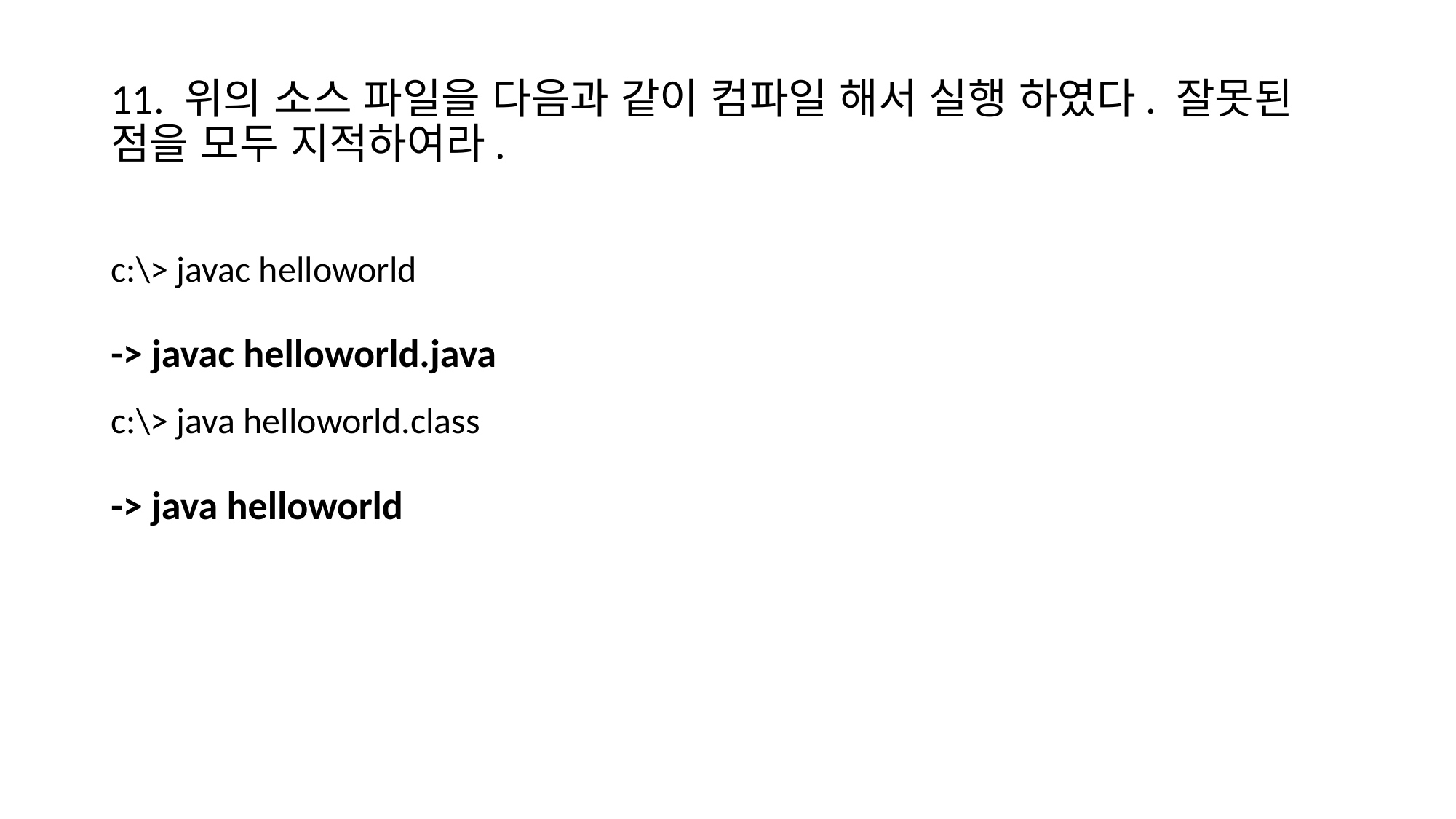

# 11. 위의 소스 파일을 다음과 같이 컴파일 해서 실행 하였다. 잘못된 점을 모두 지적하여라.
c:\> javac helloworld
-> javac helloworld.java
c:\> java helloworld.class
-> java helloworld